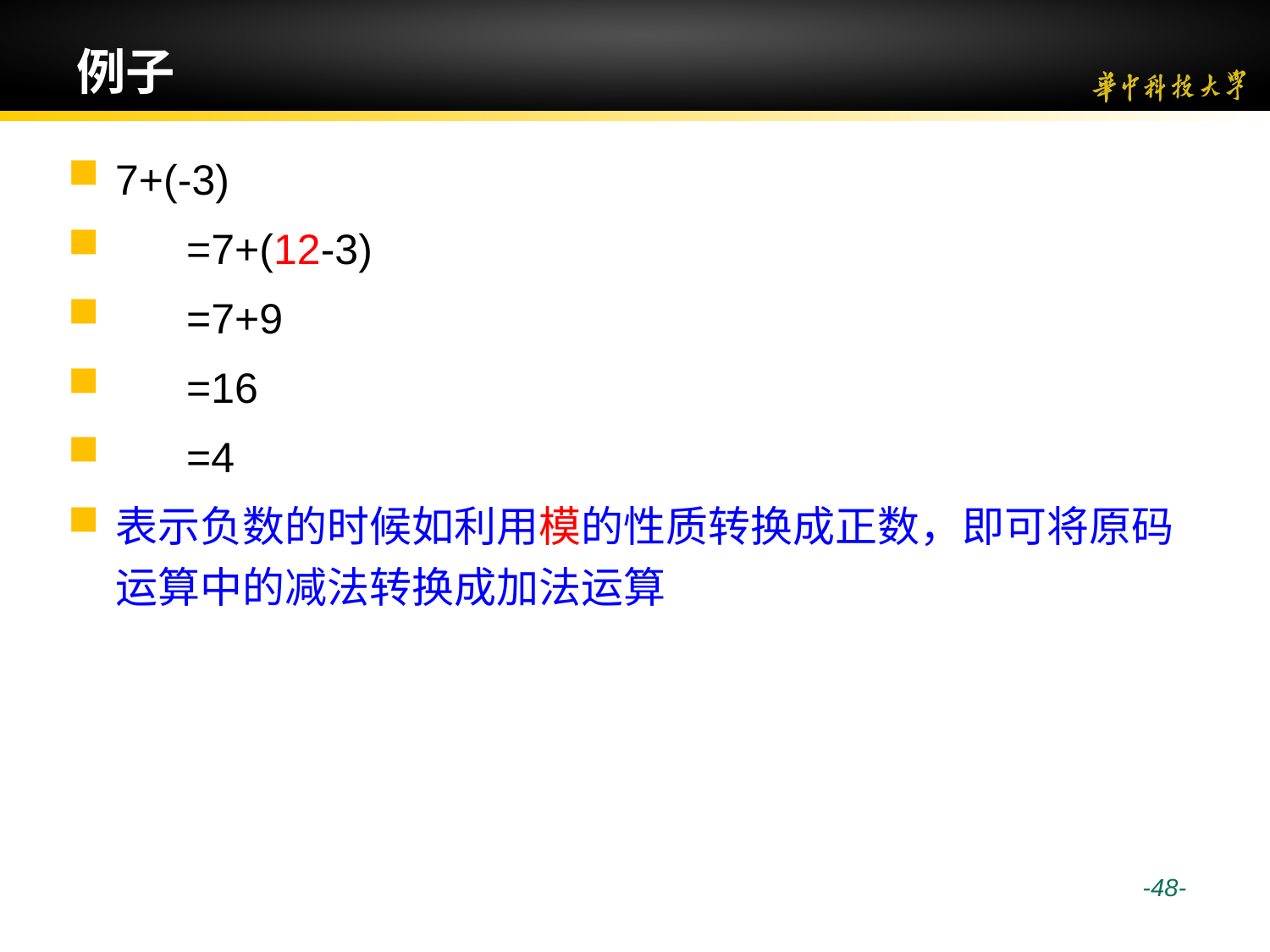

# 例子
7+(-3)
      =7+(12-3)
      =7+9
      =16
      =4
表示负数的时候如利用模的性质转换成正数，即可将原码运算中的减法转换成加法运算

 -48-